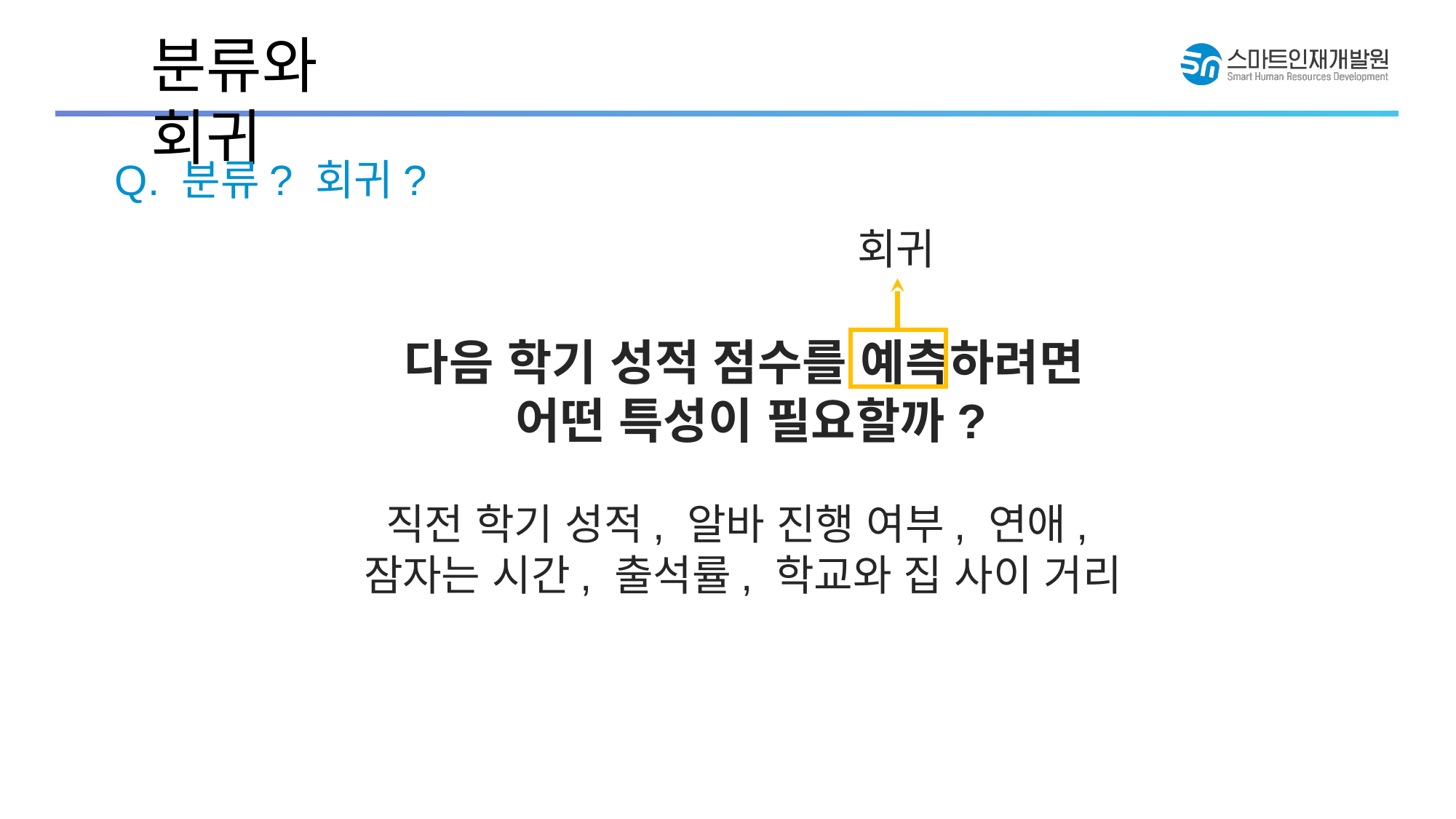

분류와 회귀
Q. 분류? 회귀?
회귀
다음 학기 성적 점수를 예측하려면
어떤 특성이 필요할까?

직전 학기 성적, 알바 진행 여부, 연애,
잠자는 시간, 출석률, 학교와 집 사이 거리